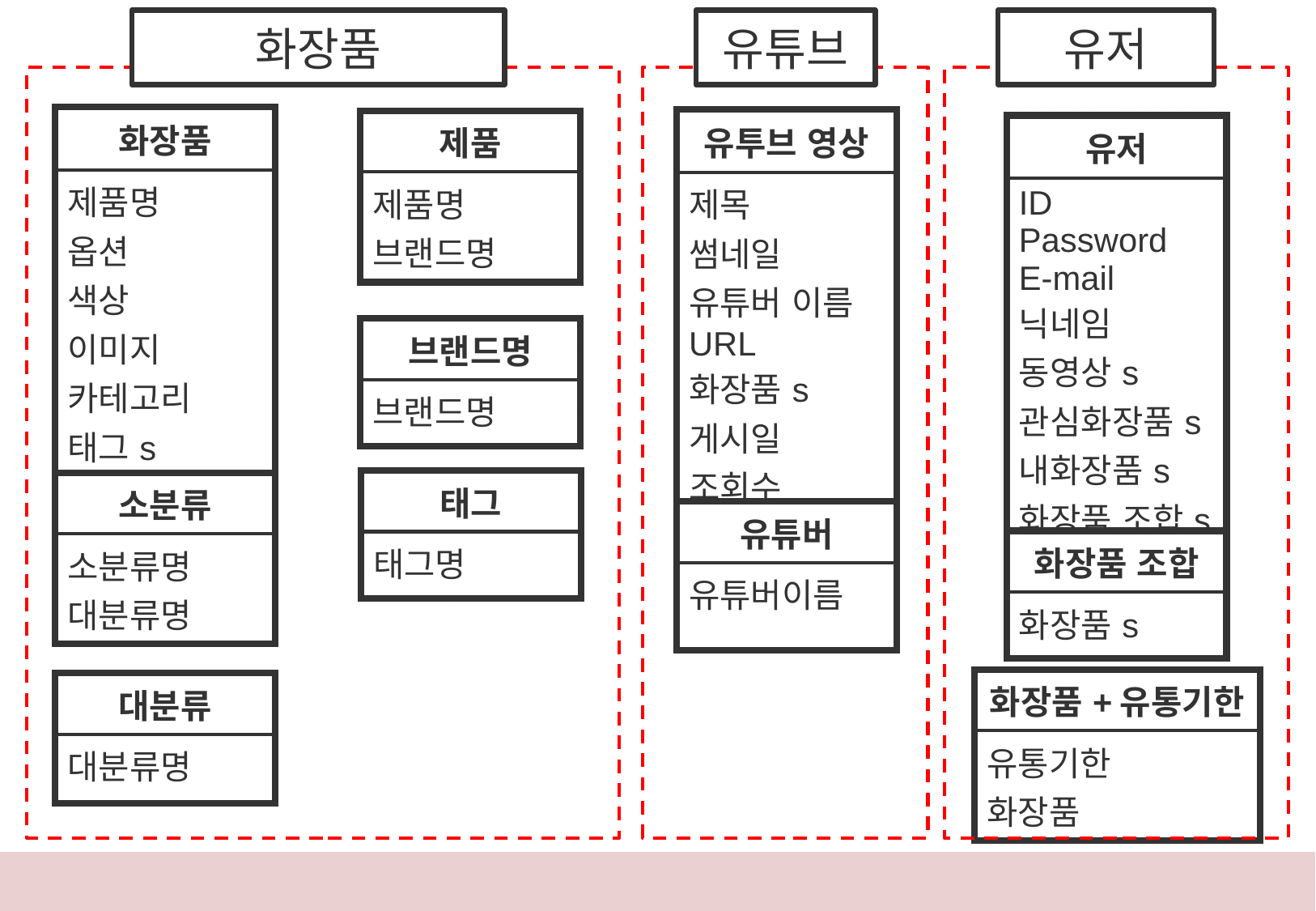

화장품
유튜브
유저

| 화장품 |
| --- |
| 제품명 옵션 색상 이미지 카테고리 태그s |
| 유투브 영상 |
| --- |
| 제목 썸네일 유튜버 이름 URL 화장품s 게시일 조회수 |
| 제품 |
| --- |
| 제품명 브랜드명 |
| 유저 |
| --- |
| ID Password E-mail 닉네임 동영상s 관심화장품s 내화장품s 화장품 조합s |
| 브랜드명 |
| --- |
| 브랜드명 |
| 태그 |
| --- |
| 태그명 |
| 소분류 |
| --- |
| 소분류명 대분류명 |
| 유튜버 |
| --- |
| 유튜버이름 |
| 화장품 조합 |
| --- |
| 화장품s |
| 화장품+유통기한 |
| --- |
| 유통기한 화장품 |
| 대분류 |
| --- |
| 대분류명 |